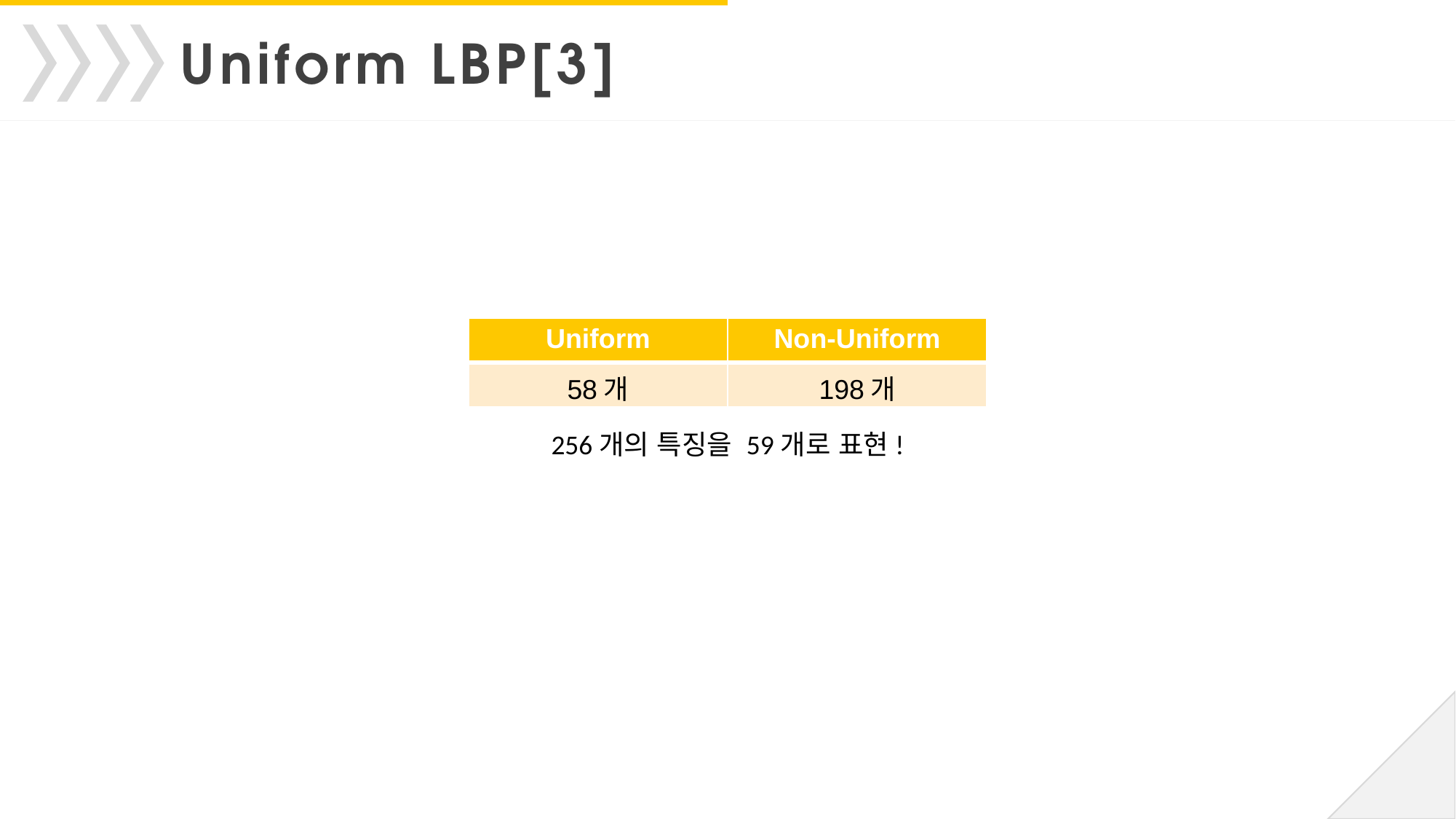

Uniform LBP[3]

| Uniform | Non-Uniform |
| --- | --- |
| 58개 | 198개 |
256개의 특징을 59개로 표현!